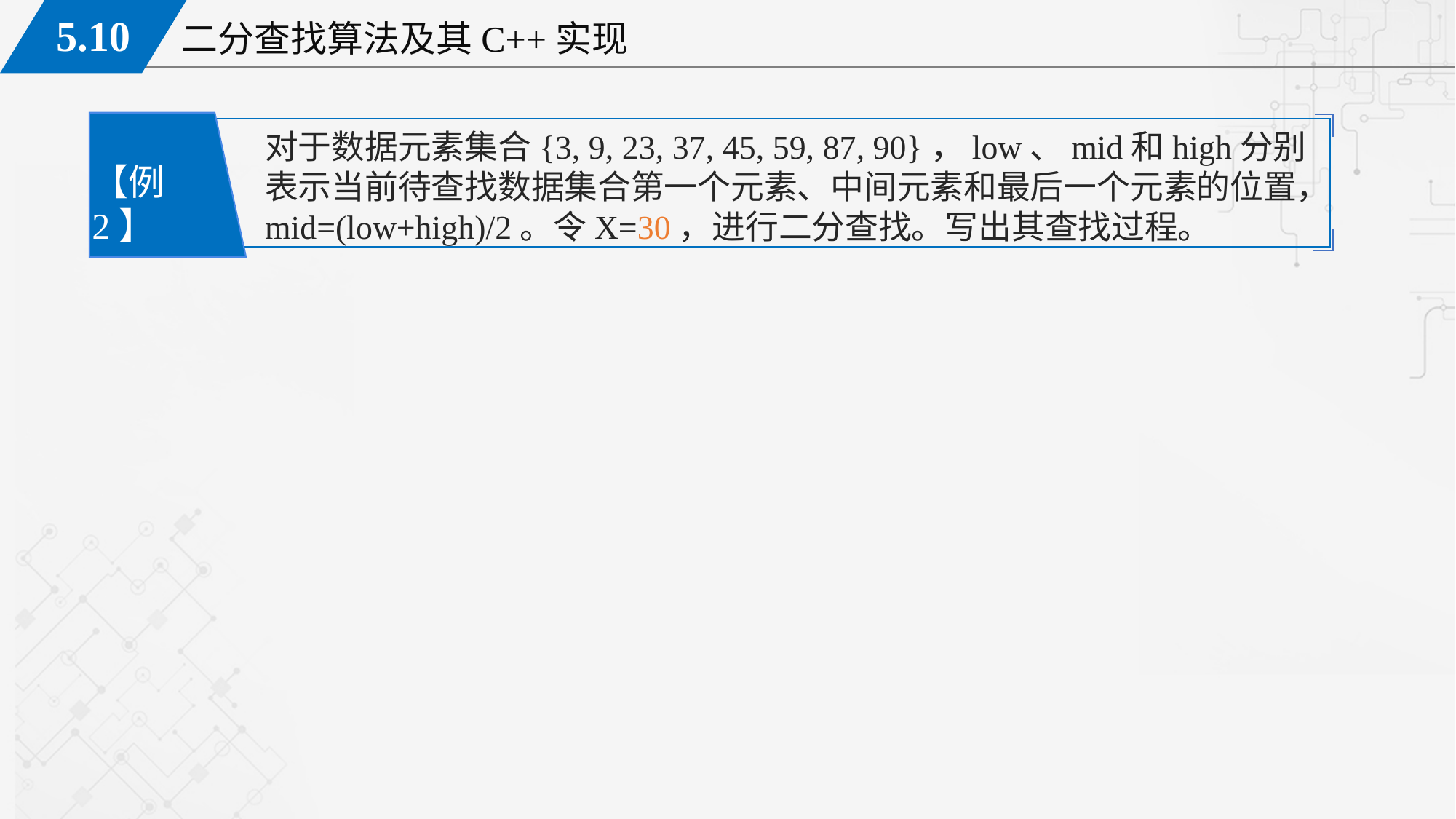

对于数据元素集合{3, 9, 23, 37, 45, 59, 87, 90}，low、mid和high分别表示当前待查找数据集合第一个元素、中间元素和最后一个元素的位置，mid=(low+high)/2。令X=30，进行二分查找。写出其查找过程。
【例2】